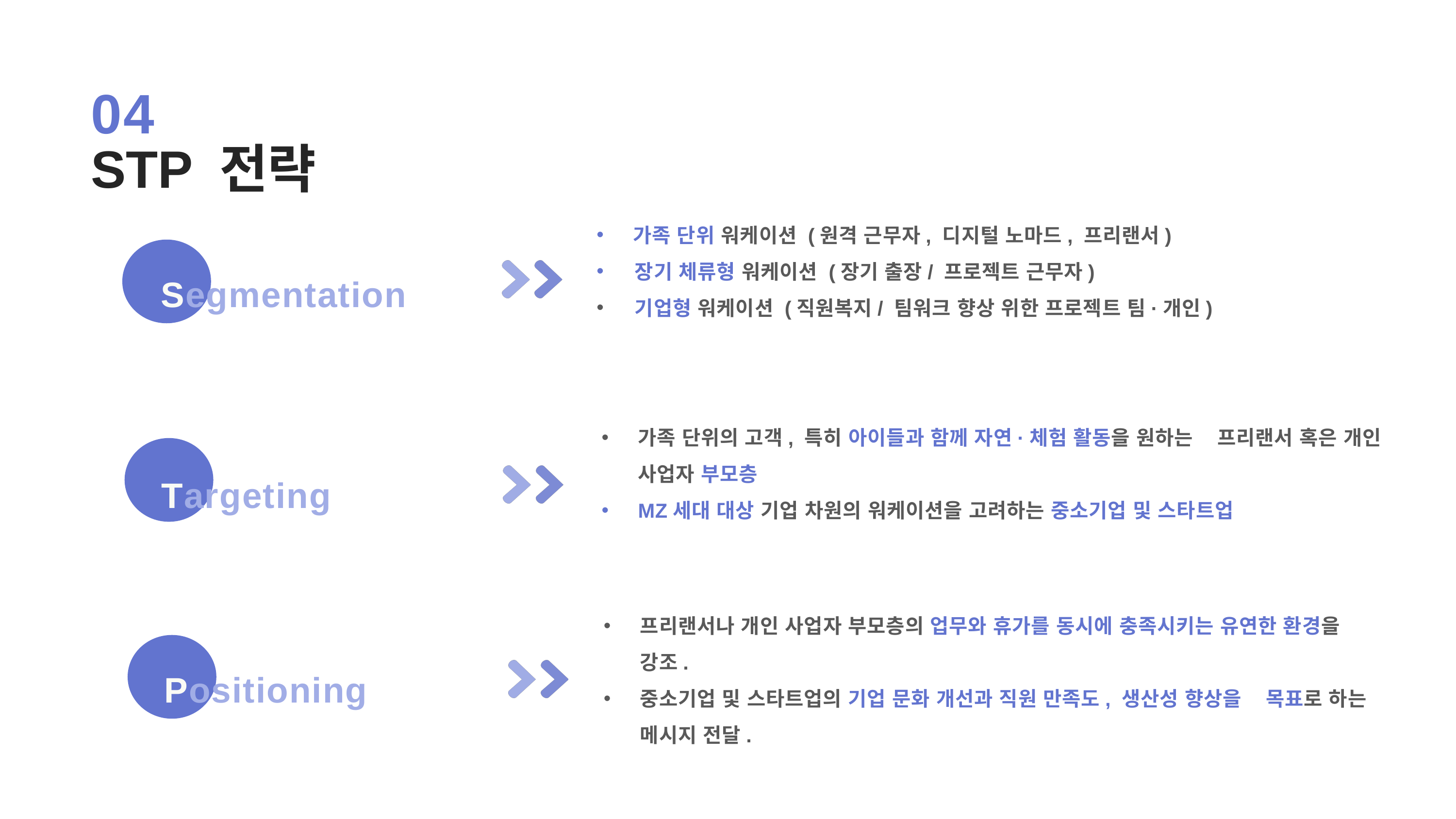

04
STP 전략
가족 단위 워케이션 (원격 근무자, 디지털 노마드, 프리랜서)
 장기 체류형 워케이션 (장기 출장/ 프로젝트 근무자)
 기업형 워케이션 (직원복지/ 팀워크 향상 위한 프로젝트 팀·개인)

Segmentation

가족 단위의 고객, 특히 아이들과 함께 자연·체험 활동을 원하는    프리랜서 혹은 개인 사업자 부모층
MZ세대 대상 기업 차원의 워케이션을 고려하는 중소기업 및 스타트업

Targeting

프리랜서나 개인 사업자 부모층의 업무와 휴가를 동시에 충족시키는 유연한 환경을 강조.
중소기업 및 스타트업의 기업 문화 개선과 직원 만족도, 생산성 향상을    목표로 하는 메시지 전달.

Positioning